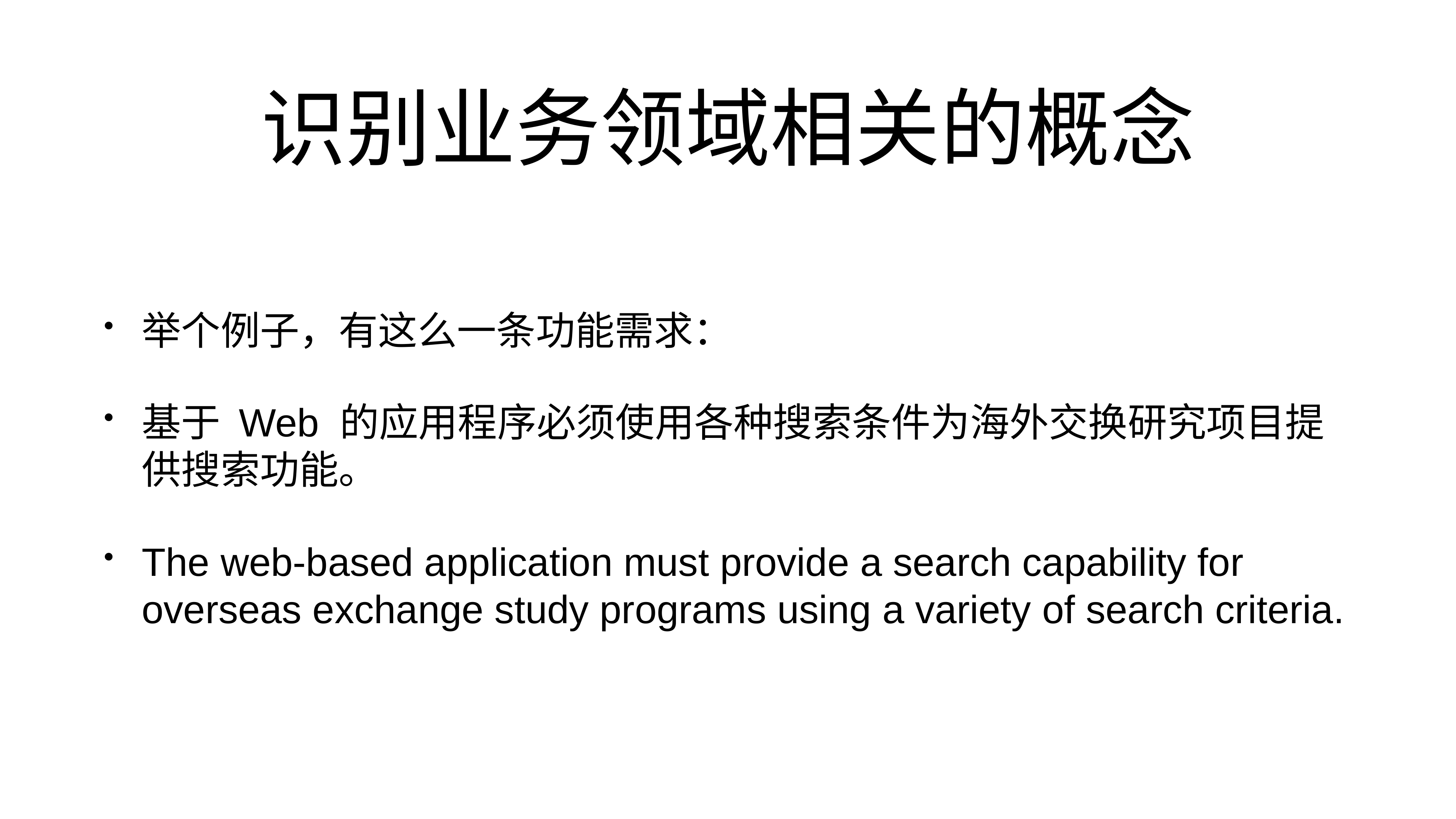

# 识别业务领域相关的概念
举个例子，有这么一条功能需求：
基于 Web 的应用程序必须使用各种搜索条件为海外交换研究项目提供搜索功能。
The web-based application must provide a search capability for overseas exchange study programs using a variety of search criteria.